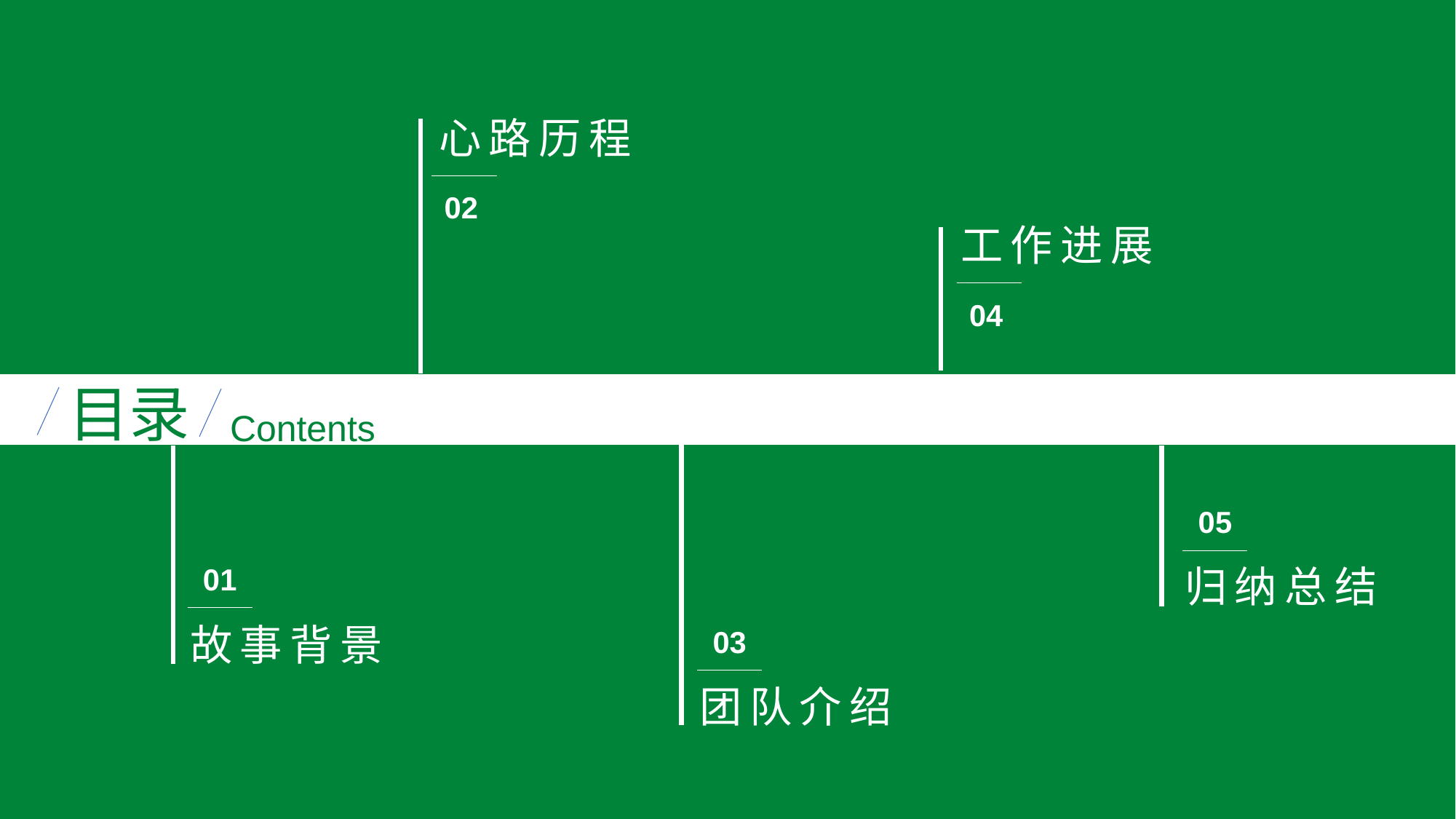

心路历程
02
工作进展
04
05
01
归纳总结
故事背景
03
团队介绍